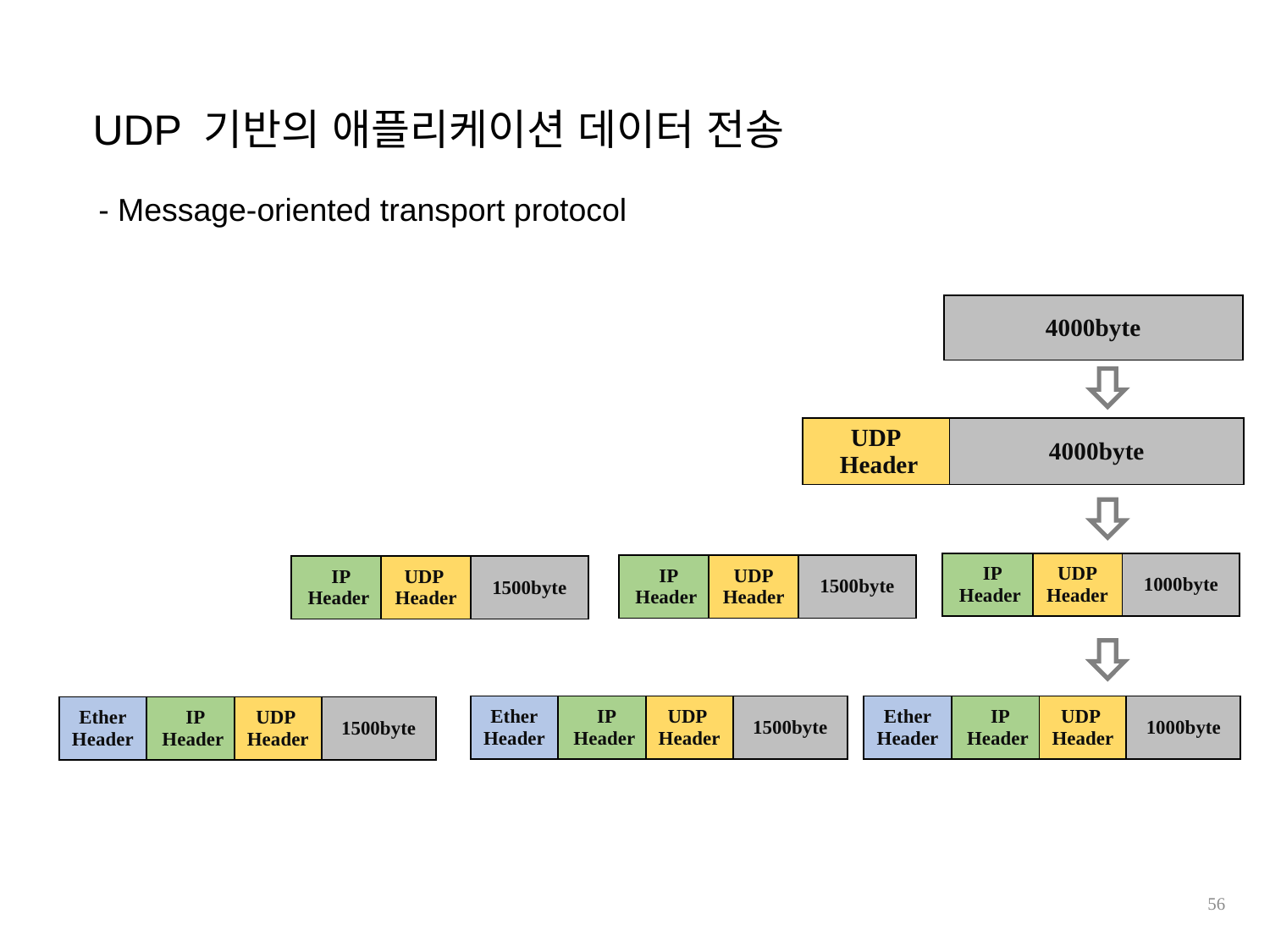

UDP 기반의 애플리케이션 데이터 전송
- Message-oriented transport protocol
| 4000byte |
| --- |

| UDP Header | 4000byte |
| --- | --- |

| IP Header | UDP Header | 1000byte |
| --- | --- | --- |
| IP Header | UDP Header | 1500byte |
| --- | --- | --- |
| IP Header | UDP Header | 1500byte |
| --- | --- | --- |

| Ether Header | IP Header | UDP Header | 1500byte |
| --- | --- | --- | --- |
| Ether Header | IP Header | UDP Header | 1000byte |
| --- | --- | --- | --- |
| Ether Header | IP Header | UDP Header | 1500byte |
| --- | --- | --- | --- |
56